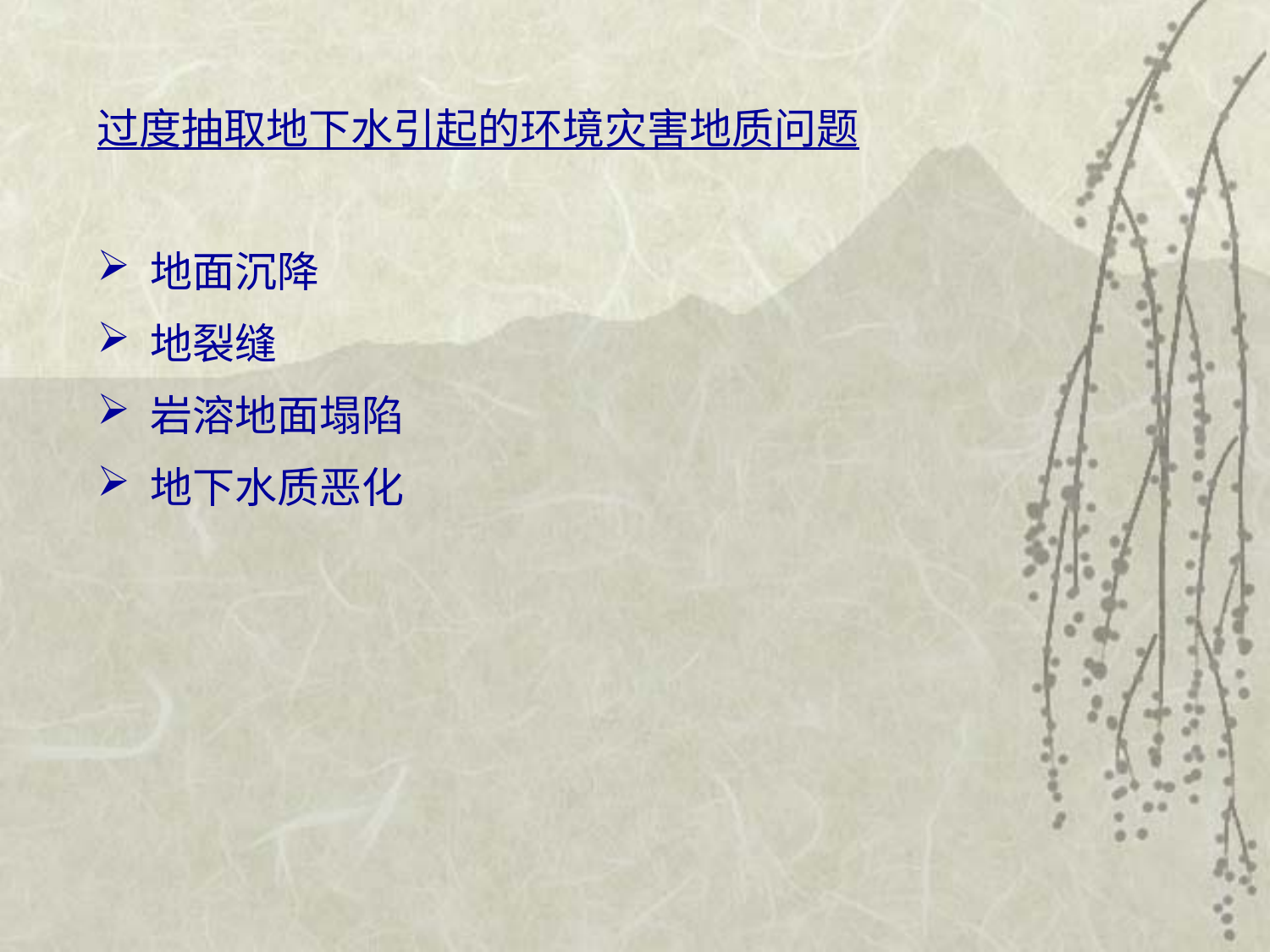

过度抽取地下水引起的环境灾害地质问题

 地面沉降
 地裂缝
 岩溶地面塌陷
 地下水质恶化